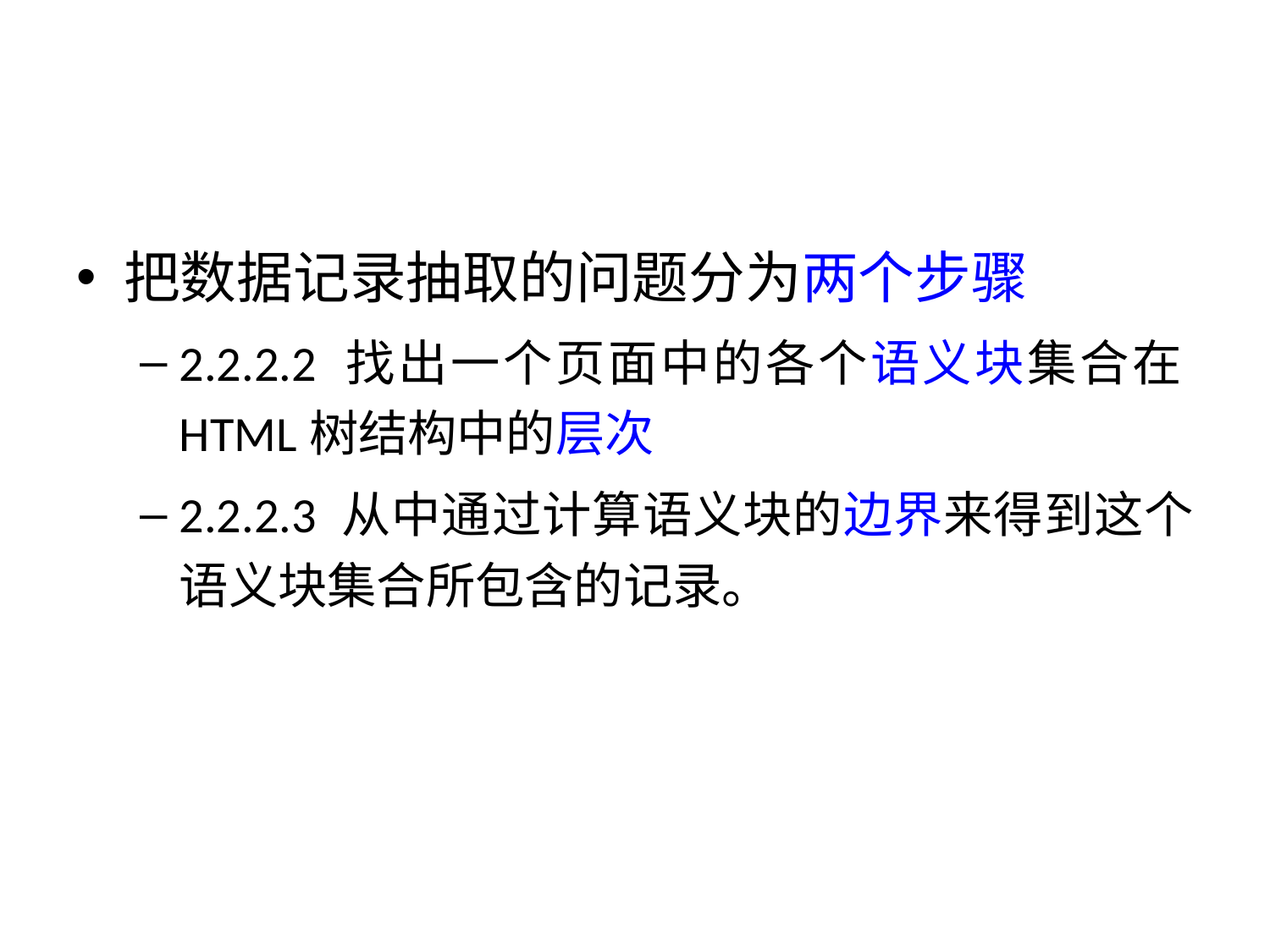

#
把数据记录抽取的问题分为两个步骤
2.2.2.2 找出一个页面中的各个语义块集合在HTML树结构中的层次
2.2.2.3 从中通过计算语义块的边界来得到这个语义块集合所包含的记录。